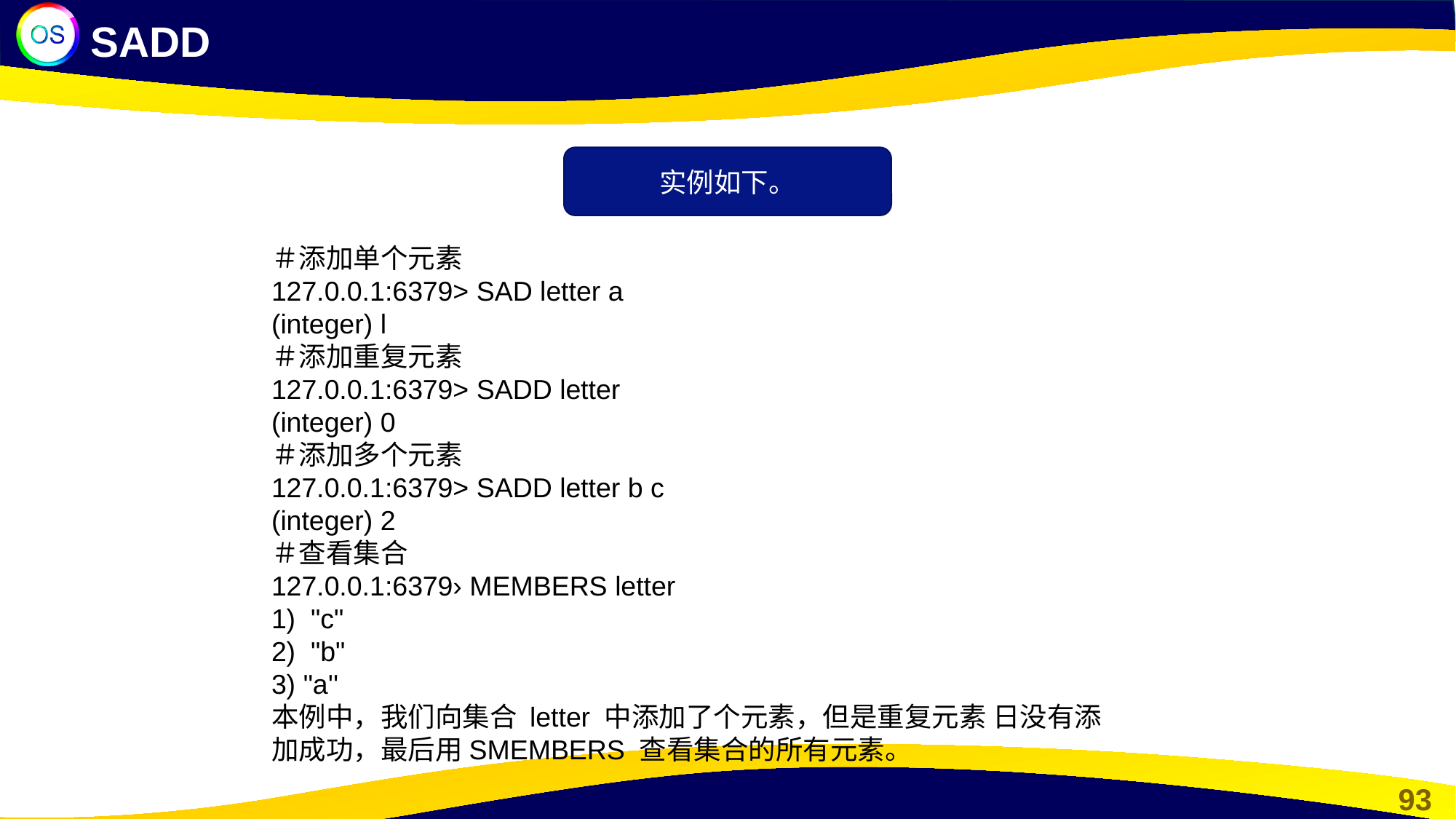

SADD
实例如下。
＃添加单个元素
127.0.0.1:6379> SAD letter a
(integer) l
＃添加重复元素
127.0.0.1:6379> SADD letter
(integer) 0
＃添加多个元素
127.0.0.1:6379> SADD letter b c
(integer) 2
＃查看集合
127.0.0.1:6379› MEMBERS letter
1)  "c"
2)  "b"
3) "a''
本例中，我们向集合 letter 中添加了个元素，但是重复元素 日没有添加成功，最后用SMEMBERS 查看集合的所有元素。